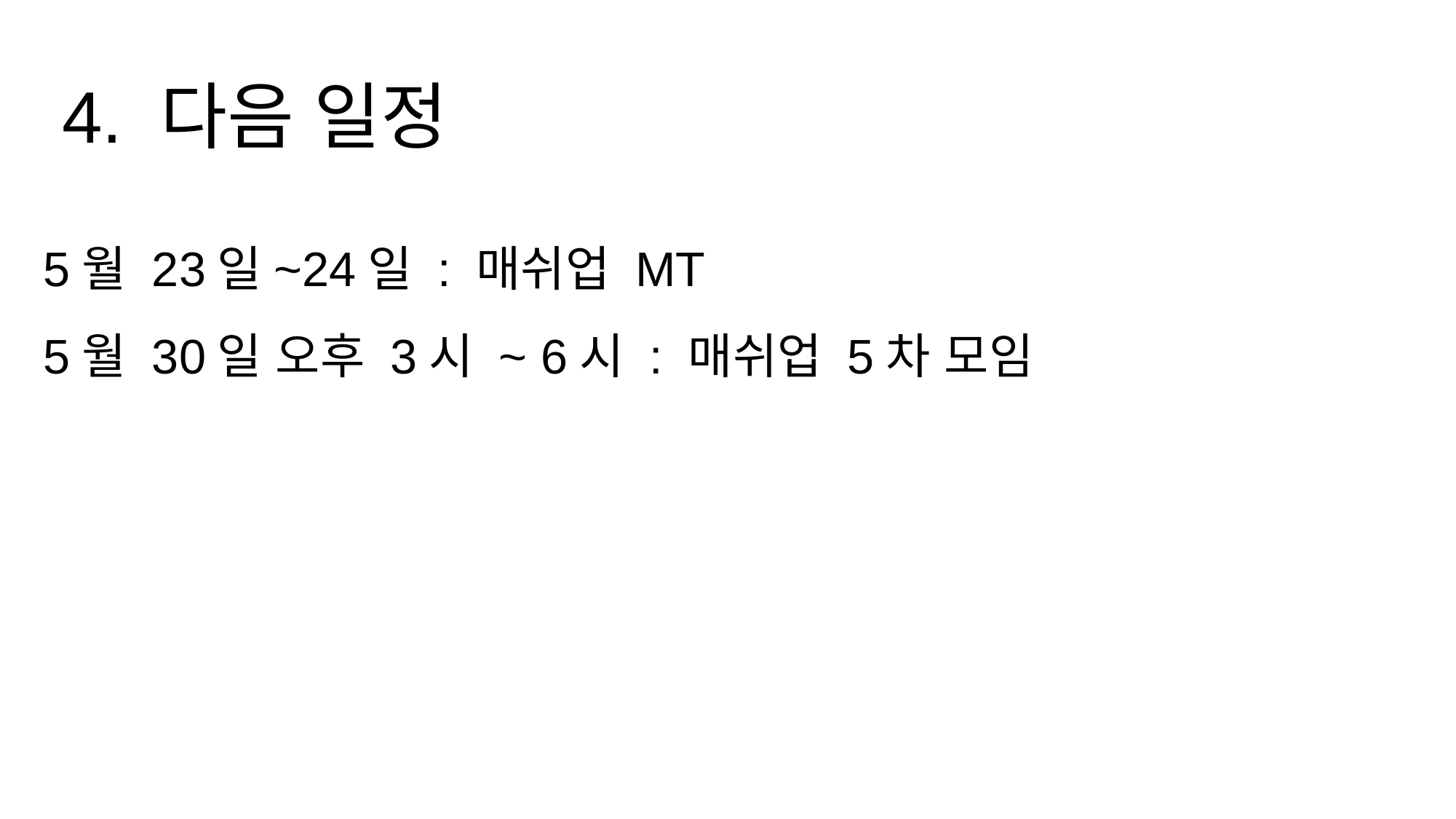

4. 다음 일정
5월 23일~24일 : 매쉬업 MT
5월 30일 오후 3시 ~ 6시 : 매쉬업 5차 모임